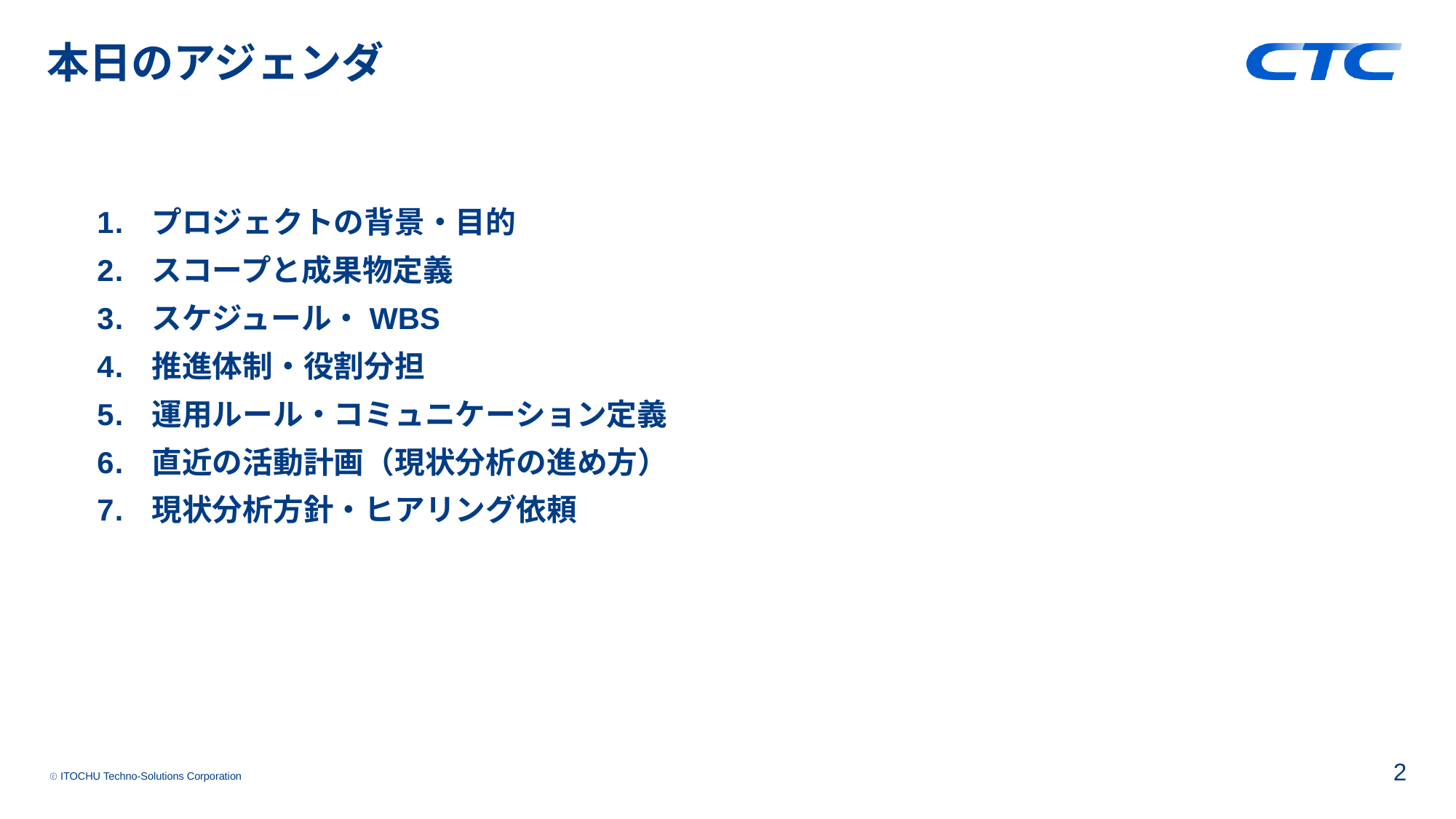

# 本日のアジェンダ
プロジェクトの背景・目的
スコープと成果物定義
スケジュール・WBS
推進体制・役割分担
運用ルール・コミュニケーション定義
直近の活動計画（現状分析の進め方）
現状分析方針・ヒアリング依頼